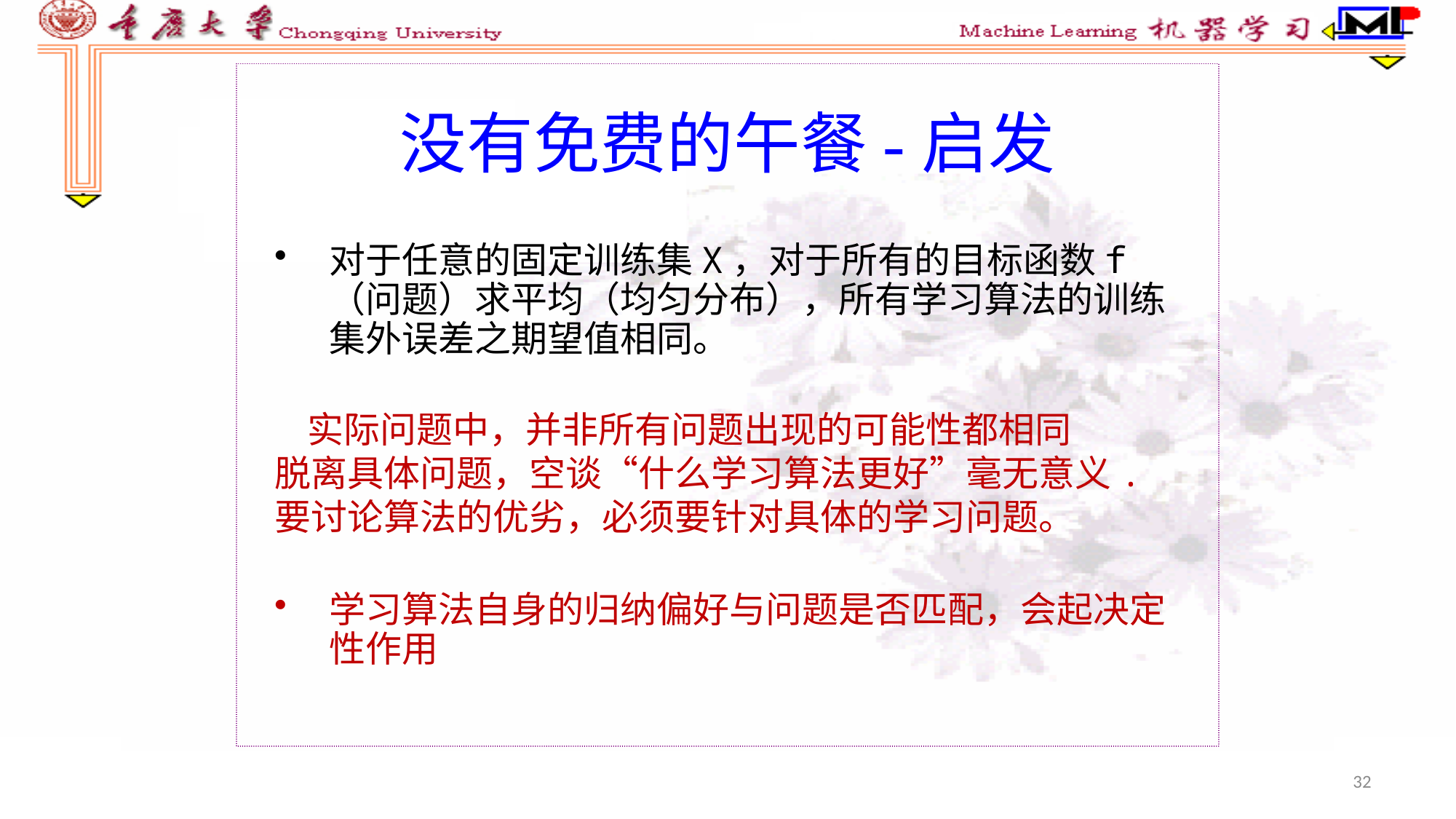

没有免费的午餐-启发
对于任意的固定训练集X，对于所有的目标函数f（问题）求平均（均匀分布），所有学习算法的训练集外误差之期望值相同。

   实际问题中，并非所有问题出现的可能性都相同
脱离具体问题，空谈“什么学习算法更好”毫无意义.要讨论算法的优劣，必须要针对具体的学习问题。

学习算法自身的归纳偏好与问题是否匹配，会起决定性作用

32